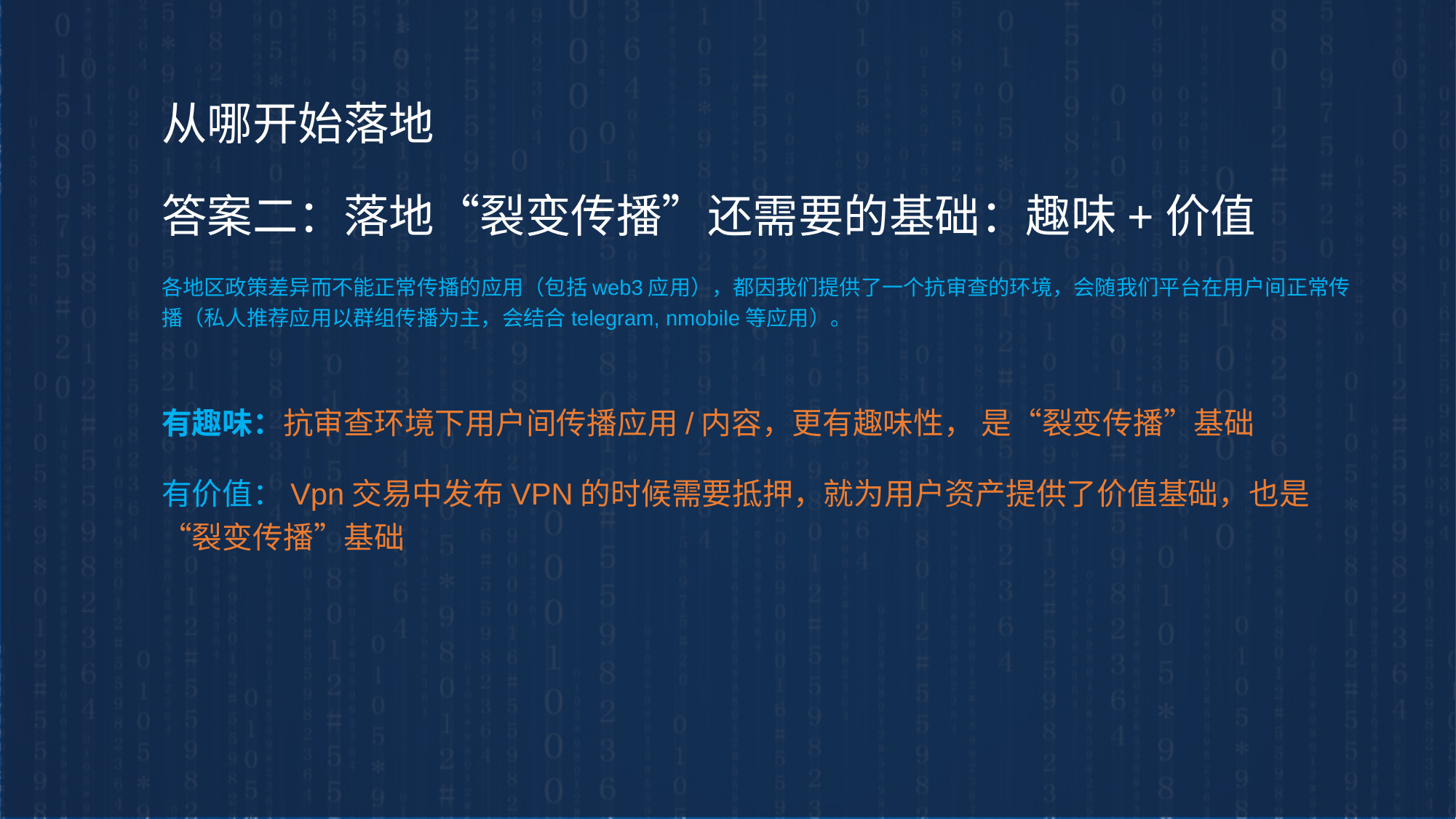

从哪开始落地
答案二：落地“裂变传播”还需要的基础：趣味+价值
各地区政策差异而不能正常传播的应用（包括web3应用），都因我们提供了一个抗审查的环境，会随我们平台在用户间正常传播（私人推荐应用以群组传播为主，会结合telegram, nmobile等应用）。
有趣味：抗审查环境下用户间传播应用/内容，更有趣味性， 是“裂变传播”基础
有价值：Vpn交易中发布VPN的时候需要抵押，就为用户资产提供了价值基础，也是“裂变传播”基础